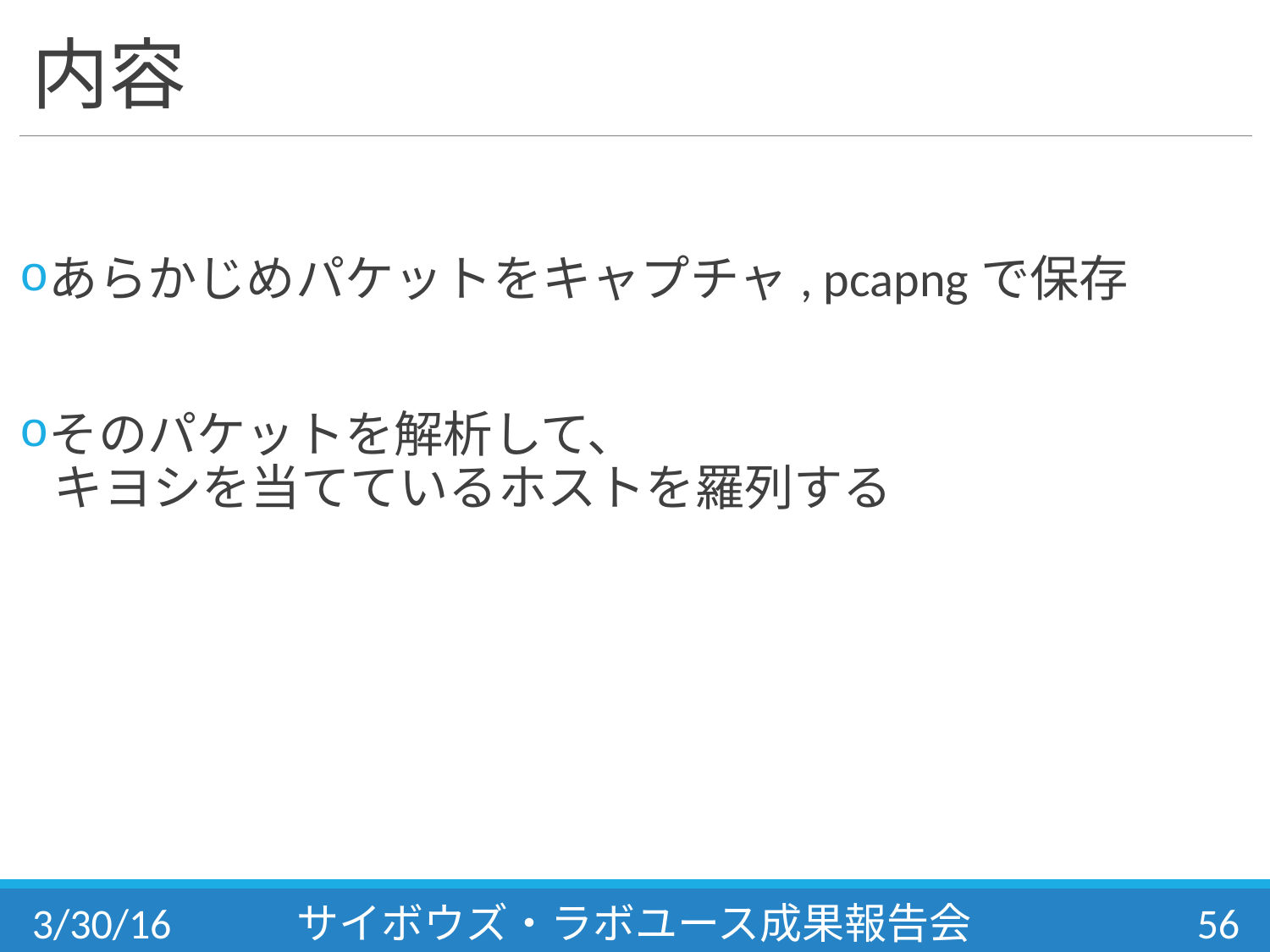

# 内容

あらかじめパケットをキャプチャ, pcapngで保存

そのパケットを解析して、
  キヨシを当てているホストを羅列する
3/30/16
サイボウズ・ラボユース成果報告会
56